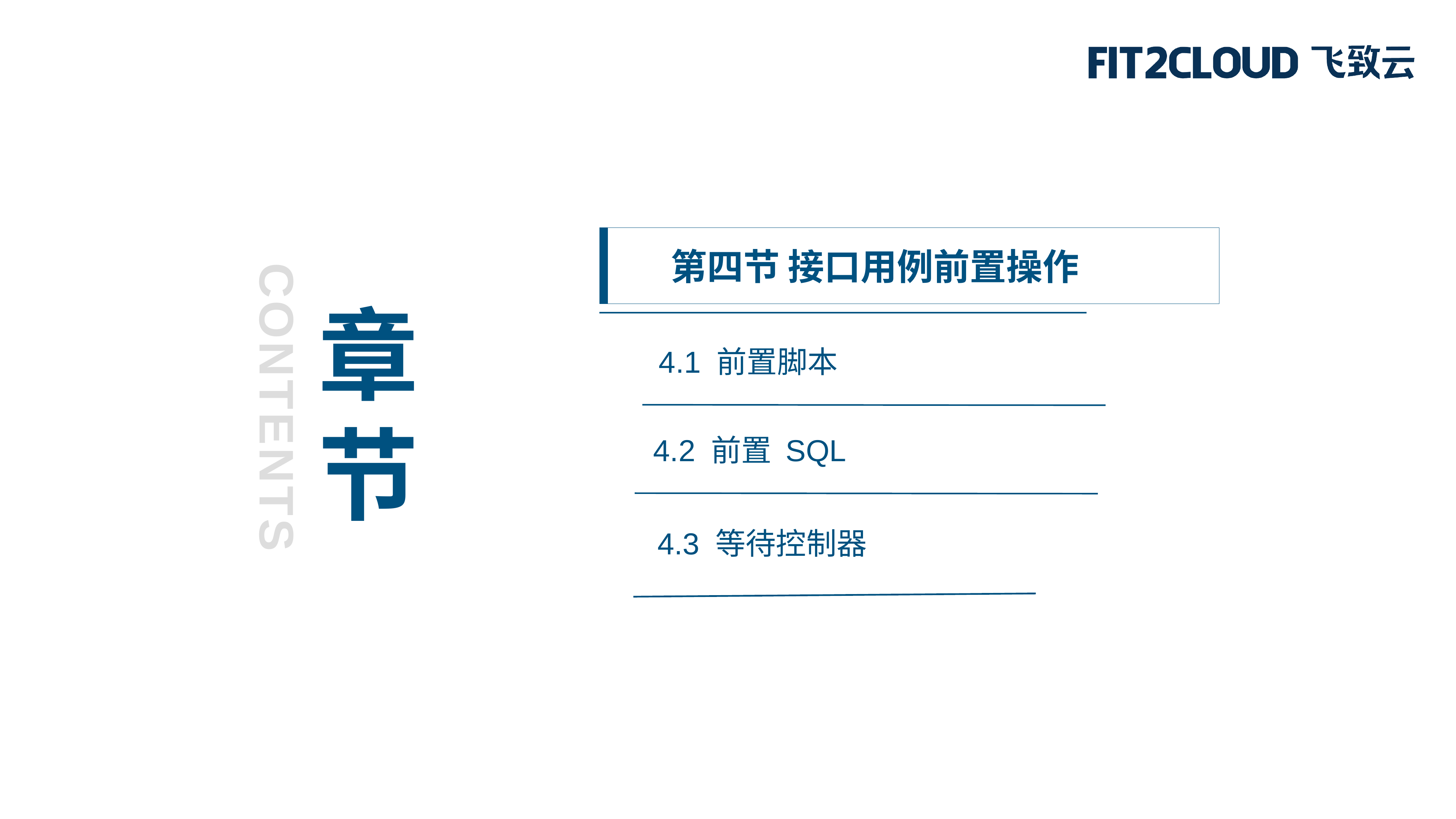

第四节 接口用例前置操作

章
节

4.1 前置脚本
CONTENTS

4.2 前置 SQL

4.3 等待控制器